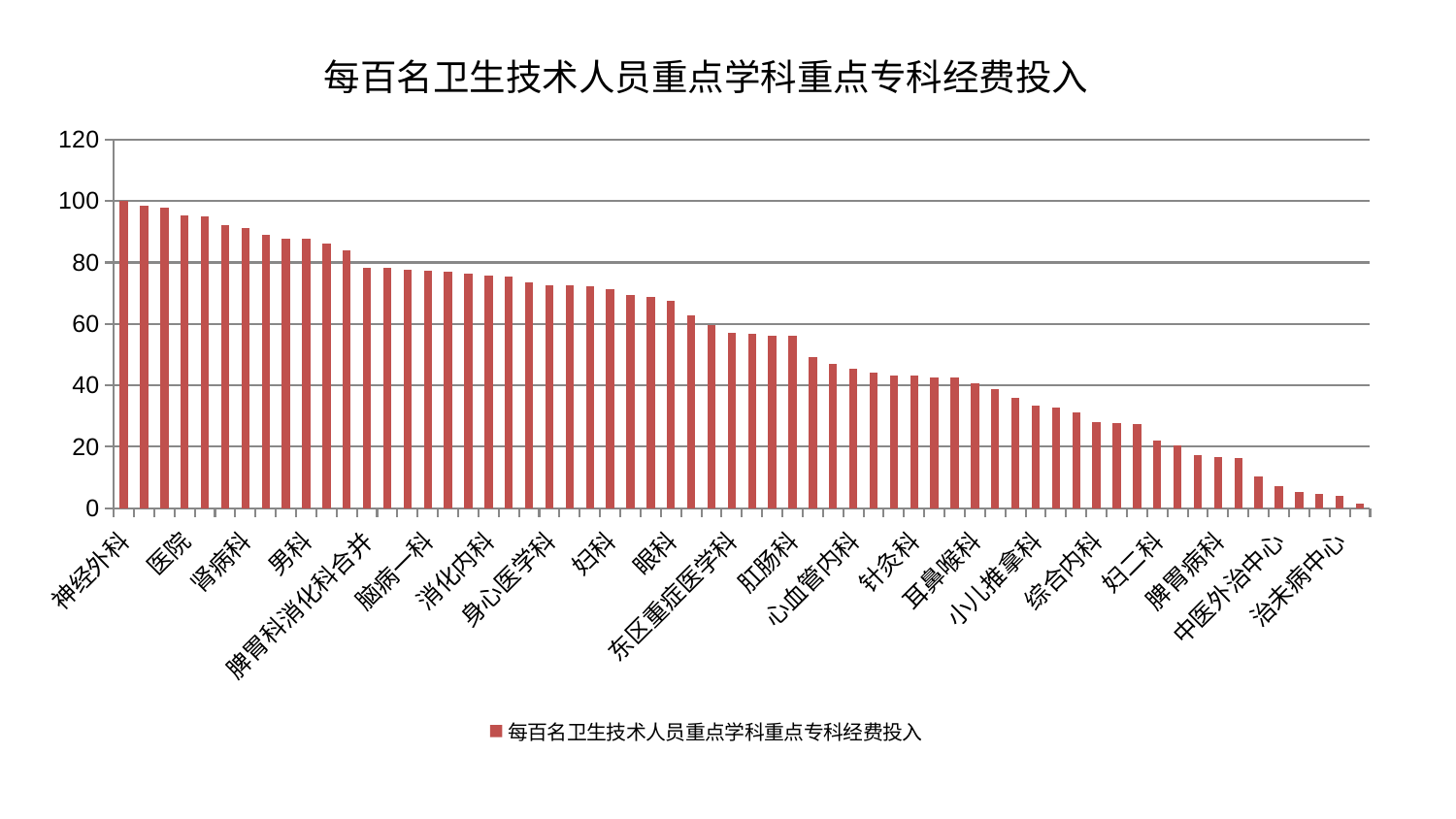

### Chart: 每百名卫生技术人员重点学科重点专科经费投入

| Category | 每百名卫生技术人员重点学科重点专科经费投入 |
|---|---|
| 神经外科 | 99.99999999999999 |
| 脊柱骨科 | 98.35500831695958 |
| 骨科 | 97.71350746101089 |
| 医院 | 95.1962619151159 |
| 妇科妇二科合并 | 94.93773733224319 |
| 显微骨科 | 92.13001214713476 |
| 肾病科 | 91.17796727500759 |
| 肝胆外科 | 88.8719877517238 |
| 普通外科 | 87.7365324360742 |
| 男科 | 87.67138540711252 |
| 西区重症医学科 | 86.07953700337006 |
| 口腔科 | 83.87074939983427 |
| 脾胃科消化科合并 | 78.41325485848219 |
| 关节骨科 | 78.40042039533054 |
| 中医经典科 | 77.77980481205739 |
| 脑病一科 | 77.34305798279593 |
| 脑病二科 | 77.11830700243478 |
| 创伤骨科 | 76.3345493560267 |
| 消化内科 | 75.64719223132077 |
| 胸外科 | 75.55211211536492 |
| 康复科 | 73.47926409718924 |
| 身心医学科 | 72.61189478177643 |
| 重症医学科 | 72.60873717589475 |
| 皮肤科 | 72.23113040500687 |
| 妇科 | 71.4318553731725 |
| 肾脏内科 | 69.32556328905142 |
| 心病二科 | 68.77292907719517 |
| 眼科 | 67.69316292613544 |
| 东区肾病科 | 62.758297855550666 |
| 微创骨科 | 59.56902832069412 |
| 东区重症医学科 | 57.19153612697027 |
| 心病四科 | 56.6886669113904 |
| 小儿骨科 | 56.24972961302283 |
| 肛肠科 | 56.110342834218024 |
| 泌尿外科 | 49.12056874718577 |
| 内分泌科 | 46.889868587537315 |
| 心血管内科 | 45.282710615580044 |
| 产科 | 44.04664773666887 |
| 肿瘤内科 | 43.17648360332546 |
| 针灸科 | 43.0762902268619 |
| 神经内科 | 42.70930984823157 |
| 血液科 | 42.491641103653386 |
| 耳鼻喉科 | 40.61711252460307 |
| 乳腺甲状腺外科 | 38.6904499560135 |
| 运动损伤骨科 | 36.064129728267964 |
| 小儿推拿科 | 33.52002074512345 |
| 呼吸内科 | 32.725058182453814 |
| 风湿病科 | 31.04519795309953 |
| 综合内科 | 28.196366890935817 |
| 美容皮肤科 | 27.669883132043534 |
| 脑病三科 | 27.438032438606594 |
| 妇二科 | 22.14037955936107 |
| 周围血管科 | 20.451438876564325 |
| 心病一科 | 17.27642478735345 |
| 脾胃病科 | 16.715689258154104 |
| 推拿科 | 16.387738497647913 |
| 心病三科 | 10.263161049219583 |
| 中医外治中心 | 7.210615855969938 |
| 肝病科 | 5.325321592081299 |
| 老年医学科 | 4.628166583723026 |
| 治未病中心 | 4.107885732792036 |
| 儿科 | 1.5163315914463862 |
44